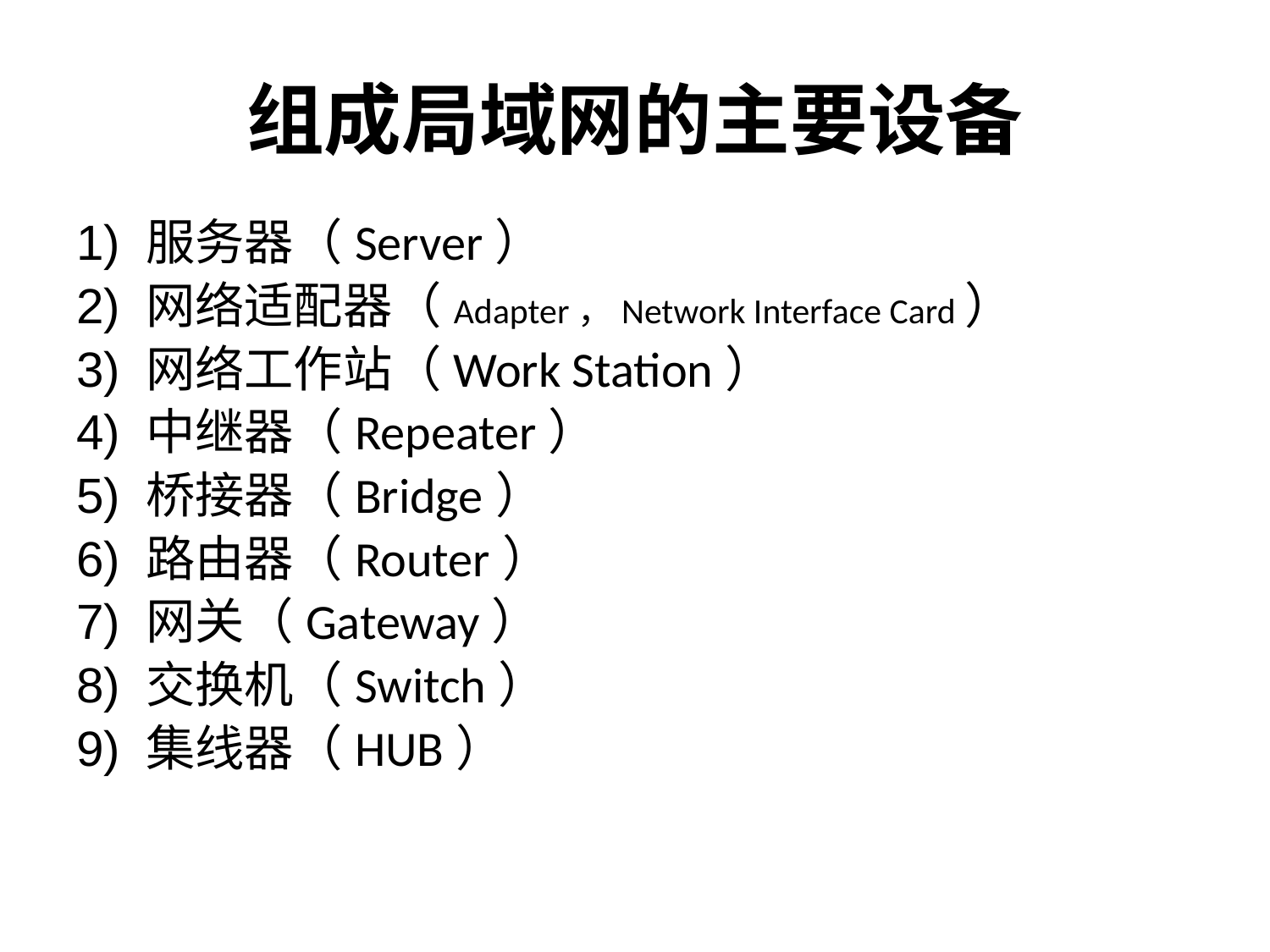

# 组成局域网的主要设备
1) 服务器（Server）
2) 网络适配器（Adapter，Network Interface Card）
3) 网络工作站（Work Station）
4) 中继器（Repeater）
5) 桥接器（Bridge）
6) 路由器（Router）
7) 网关（Gateway）
8) 交换机（Switch）
9) 集线器（HUB）